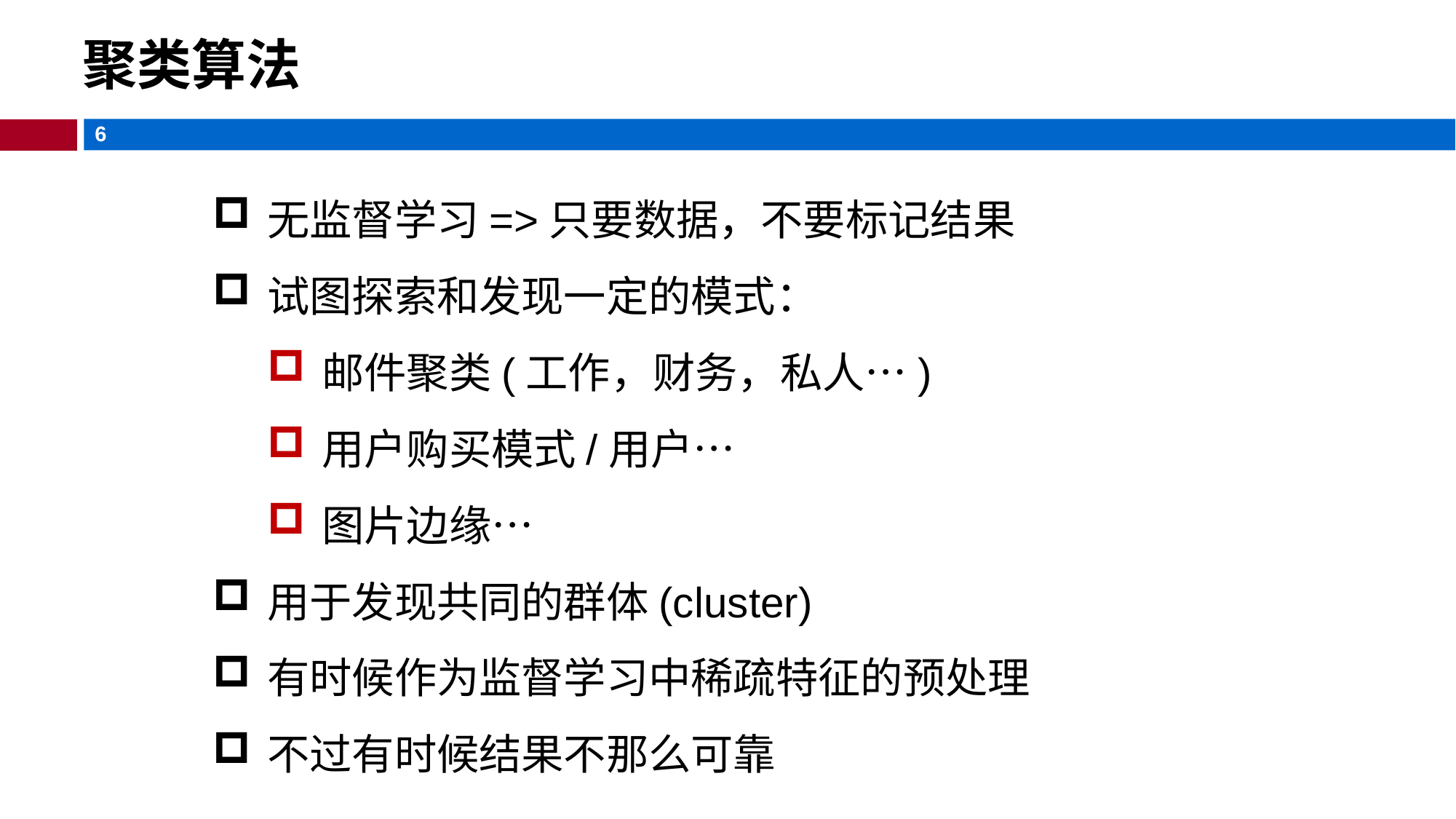

聚类算法
无监督学习=>只要数据，不要标记结果
试图探索和发现一定的模式：
邮件聚类(工作，财务，私人…)
用户购买模式/用户…
图片边缘…
用于发现共同的群体(cluster)
有时候作为监督学习中稀疏特征的预处理
不过有时候结果不那么可靠